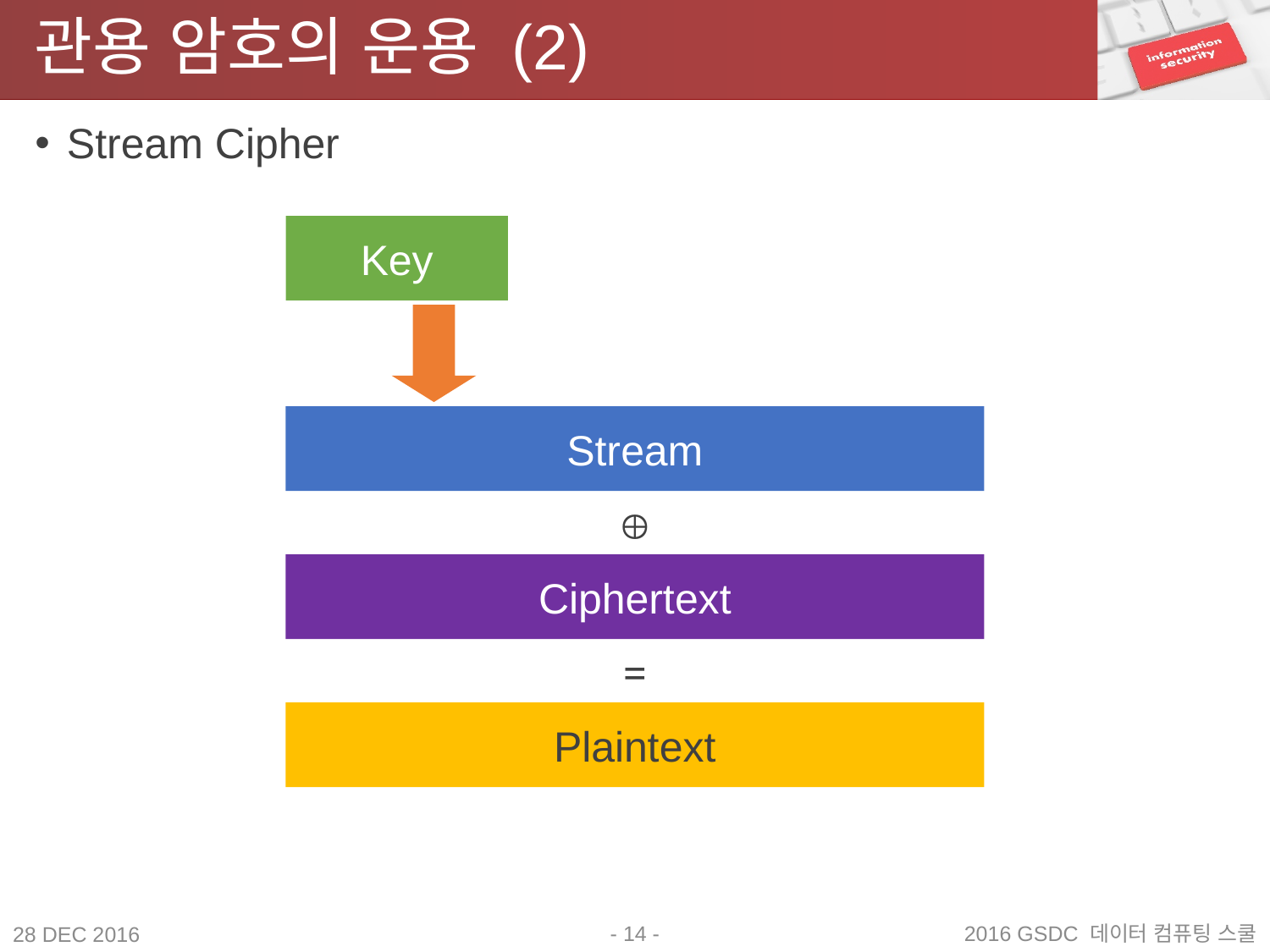

# 관용 암호의 운용 (2)
Stream Cipher
Key

Stream
⊕
Ciphertext
=
Plaintext
14
2016 GSDC 데이터 컴퓨팅 스쿨
28 DEC 2016